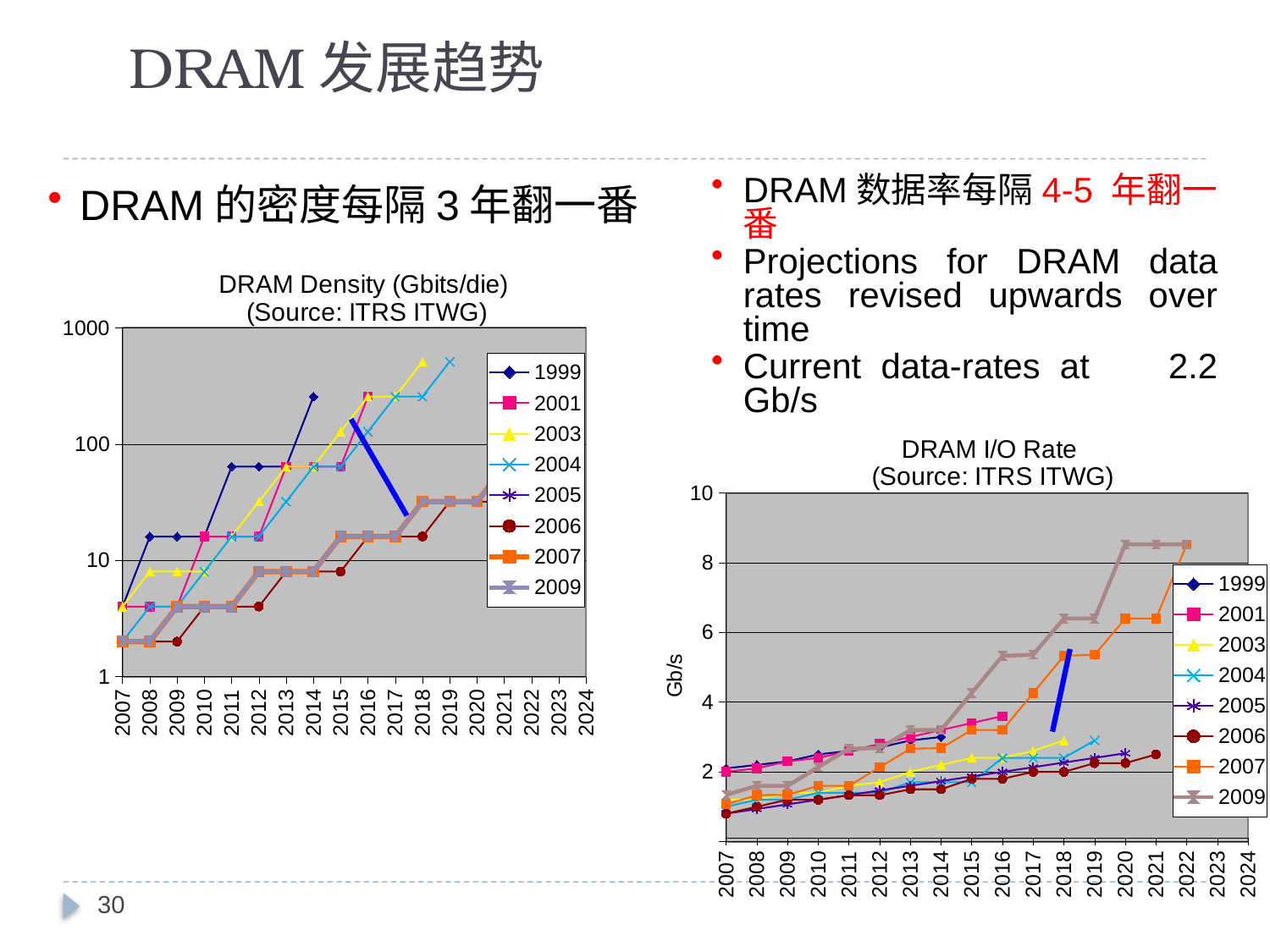

# DRAM发展趋势
DRAM数据率每隔4-5 年翻一番
Projections for DRAM data rates revised upwards over time
Current data-rates at    2.2 Gb/s
DRAM的密度每隔3年翻一番

[unsupported chart]

[unsupported chart]

30